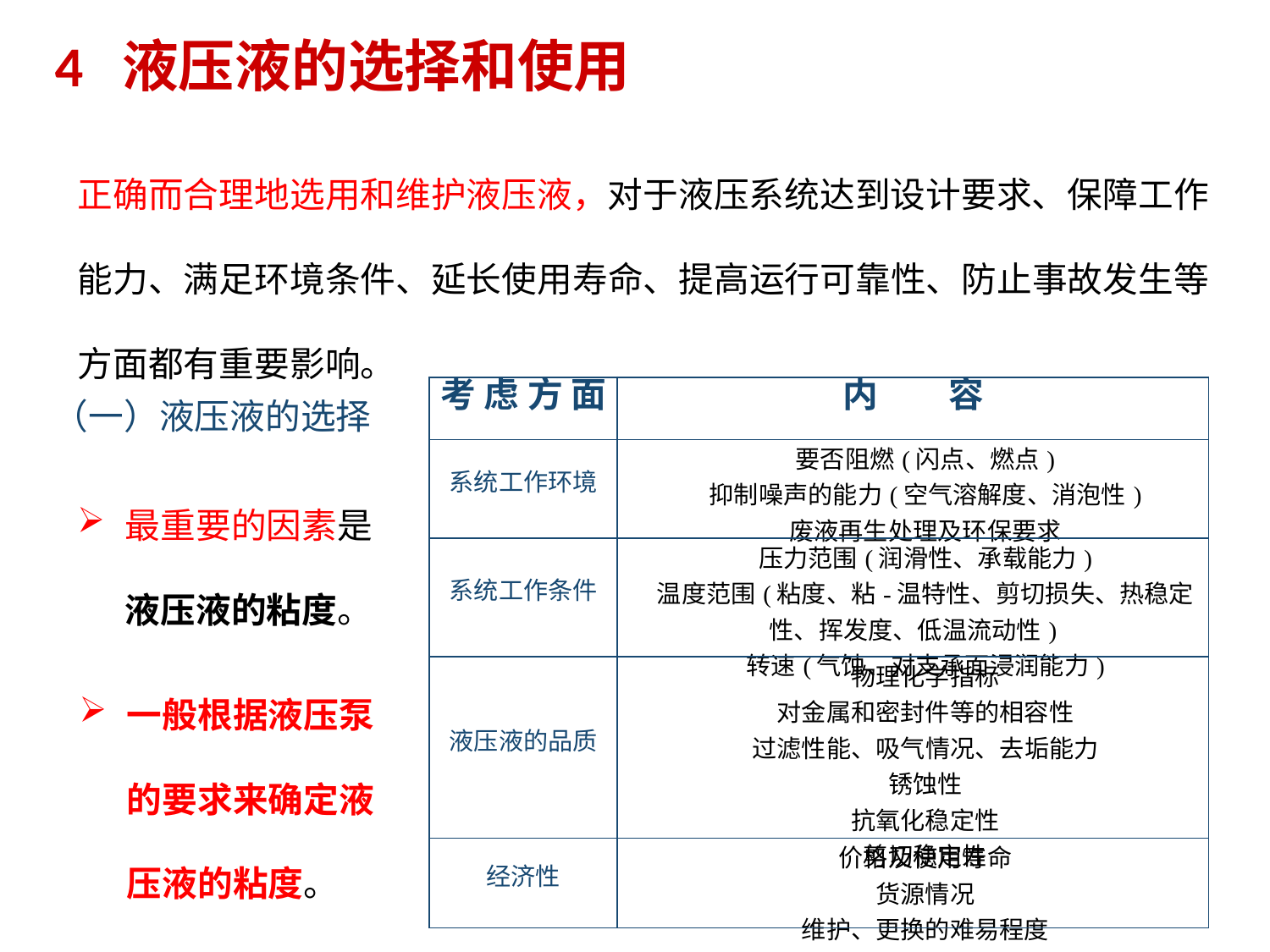

4  液压液的选择和使用
正确而合理地选用和维护液压液，对于液压系统达到设计要求、保障工作能力、满足环境条件、延长使用寿命、提高运行可靠性、防止事故发生等方面都有重要影响。
| 考 虑 方 面 | 内　　容 |
| --- | --- |
| 系统工作环境 | 要否阻燃(闪点、燃点) 　抑制噪声的能力(空气溶解度、消泡性) 　废液再生处理及环保要求 |
| 系统工作条件 | 压力范围(润滑性、承载能力) 　温度范围(粘度、粘-温特性、剪切损失、热稳定性、挥发度、低温流动性) 　转速(气蚀、对支承面浸润能力) |
| 液压液的品质 | 物理化学指标 　对金属和密封件等的相容性 　过滤性能、吸气情况、去垢能力 　锈蚀性 　抗氧化稳定性 　剪切稳定性 |
| 经济性 | 价格及使用寿命 　货源情况 　维护、更换的难易程度 |
（一）液压液的选择
最重要的因素是液压液的粘度。
一般根据液压泵的要求来确定液压液的粘度。
3